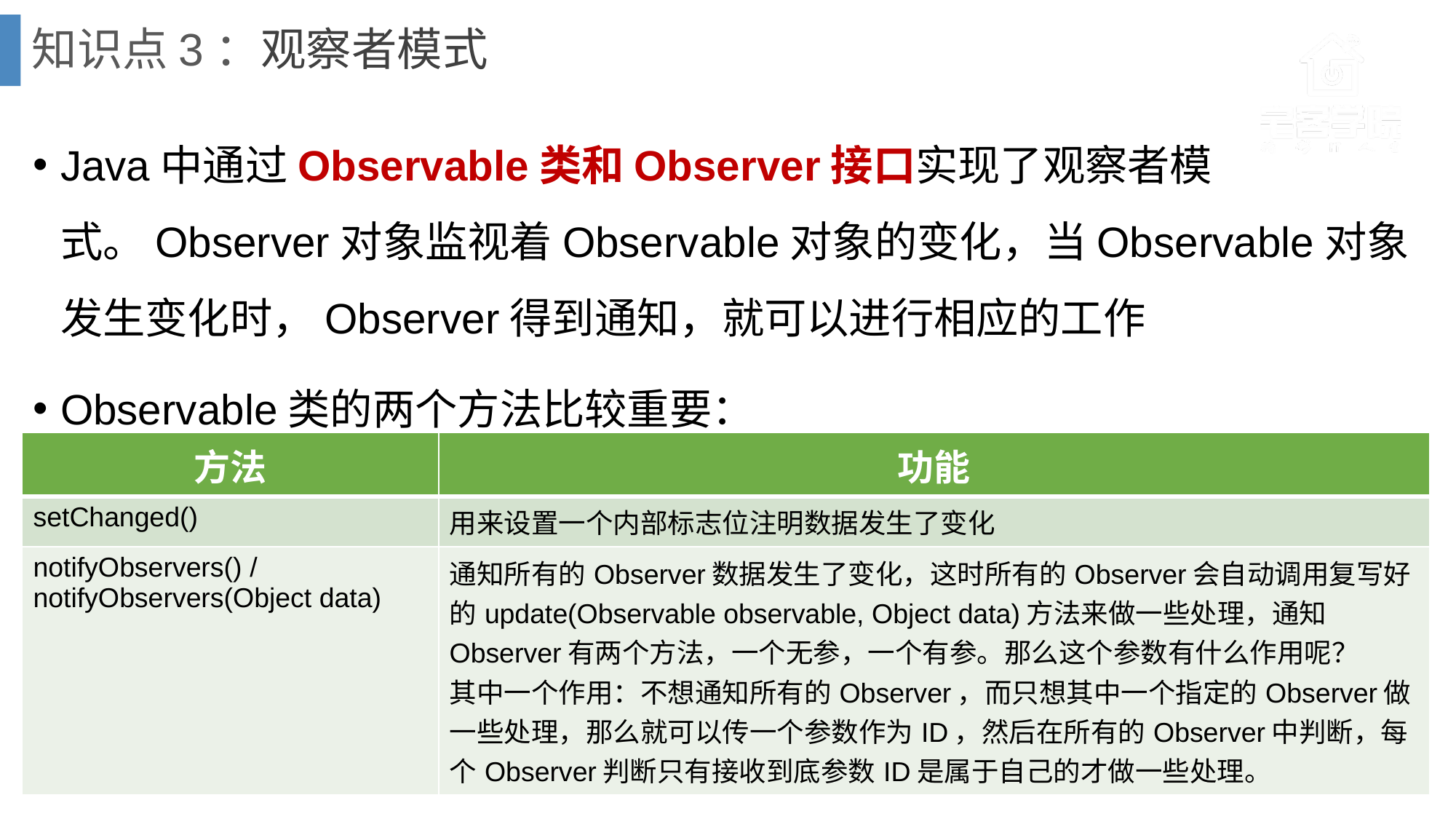

# 知识点3：观察者模式
Java中通过Observable类和Observer接口实现了观察者模式。Observer对象监视着Observable对象的变化，当Observable对象发生变化时，Observer得到通知，就可以进行相应的工作
Observable类的两个方法比较重要：

| 方法 | 功能 |
| --- | --- |
| setChanged() | 用来设置一个内部标志位注明数据发生了变化 |
| notifyObservers() / notifyObservers(Object data) | 通知所有的Observer数据发生了变化，这时所有的Observer会自动调用复写好的update(Observable observable, Object data)方法来做一些处理，通知Observer有两个方法，一个无参，一个有参。那么这个参数有什么作用呢？ 其中一个作用：不想通知所有的Observer，而只想其中一个指定的Observer做一些处理，那么就可以传一个参数作为ID，然后在所有的Observer中判断，每个Observer判断只有接收到底参数ID是属于自己的才做一些处理。 |